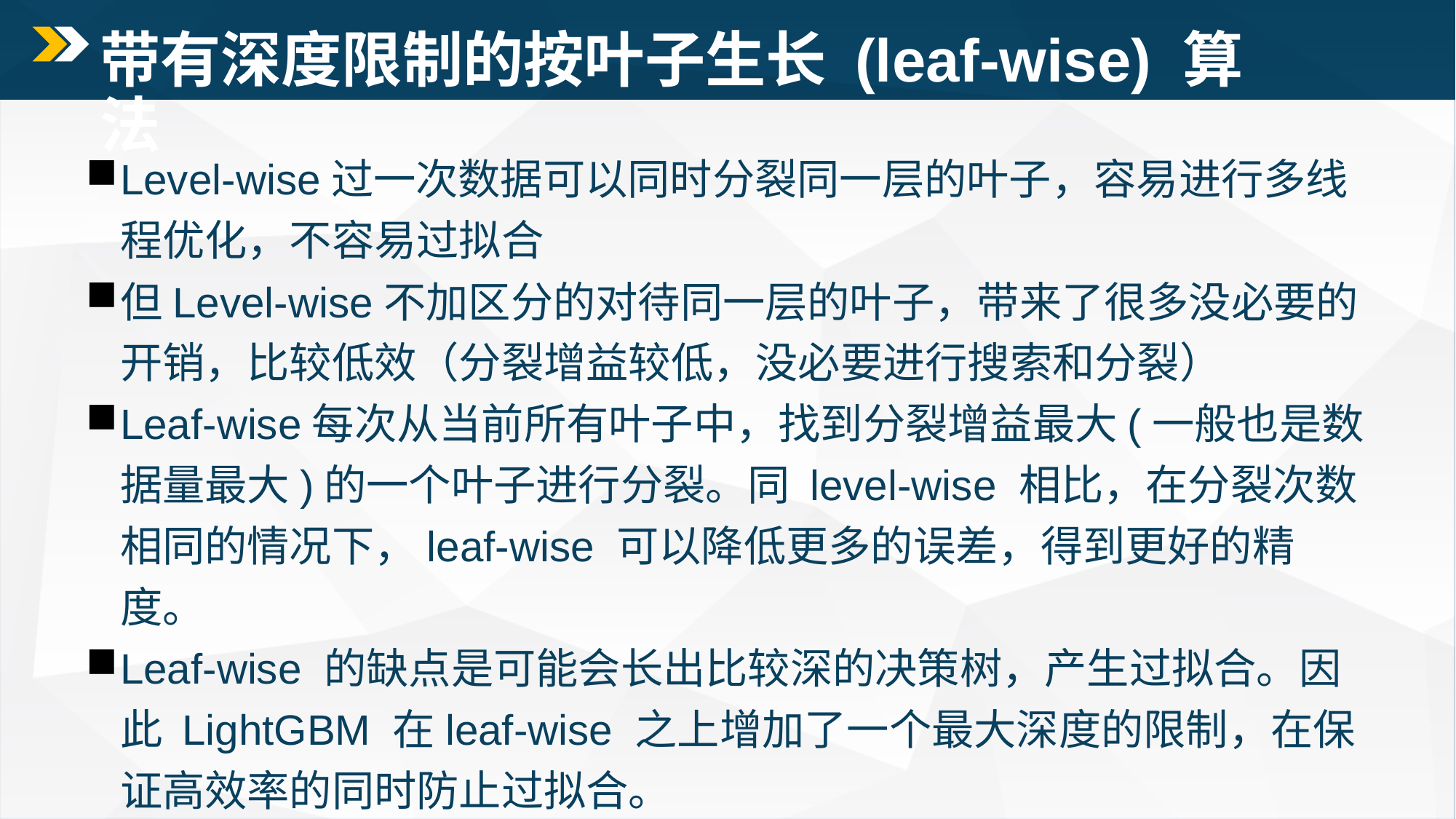

# 带有深度限制的按叶子生长 (leaf-wise) 算法
Level-wise过一次数据可以同时分裂同一层的叶子，容易进行多线程优化，不容易过拟合
但Level-wise不加区分的对待同一层的叶子，带来了很多没必要的开销，比较低效（分裂增益较低，没必要进行搜索和分裂）
Leaf-wise每次从当前所有叶子中，找到分裂增益最大(一般也是数据量最大)的一个叶子进行分裂。同 level-wise 相比，在分裂次数相同的情况下，leaf-wise 可以降低更多的误差，得到更好的精度。
Leaf-wise 的缺点是可能会长出比较深的决策树，产生过拟合。因此 LightGBM 在leaf-wise 之上增加了一个最大深度的限制，在保证高效率的同时防止过拟合。